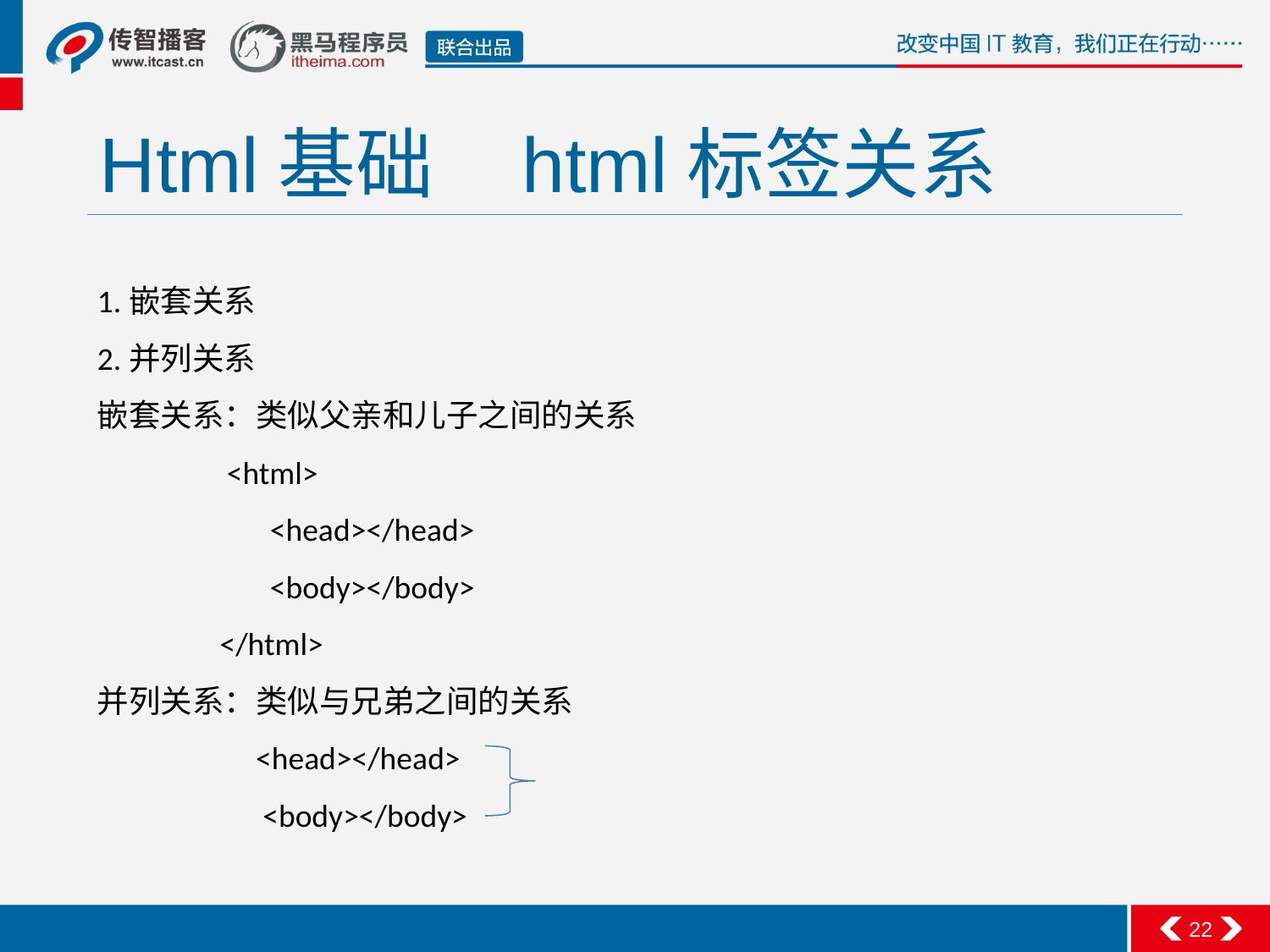

# Html基础    html标签关系
1.嵌套关系
2.并列关系
嵌套关系：类似父亲和儿子之间的关系
                  <html>
                        <head></head>
                        <body></body>
                 </html>
并列关系：类似与兄弟之间的关系
                      <head></head>
                       <body></body>

22